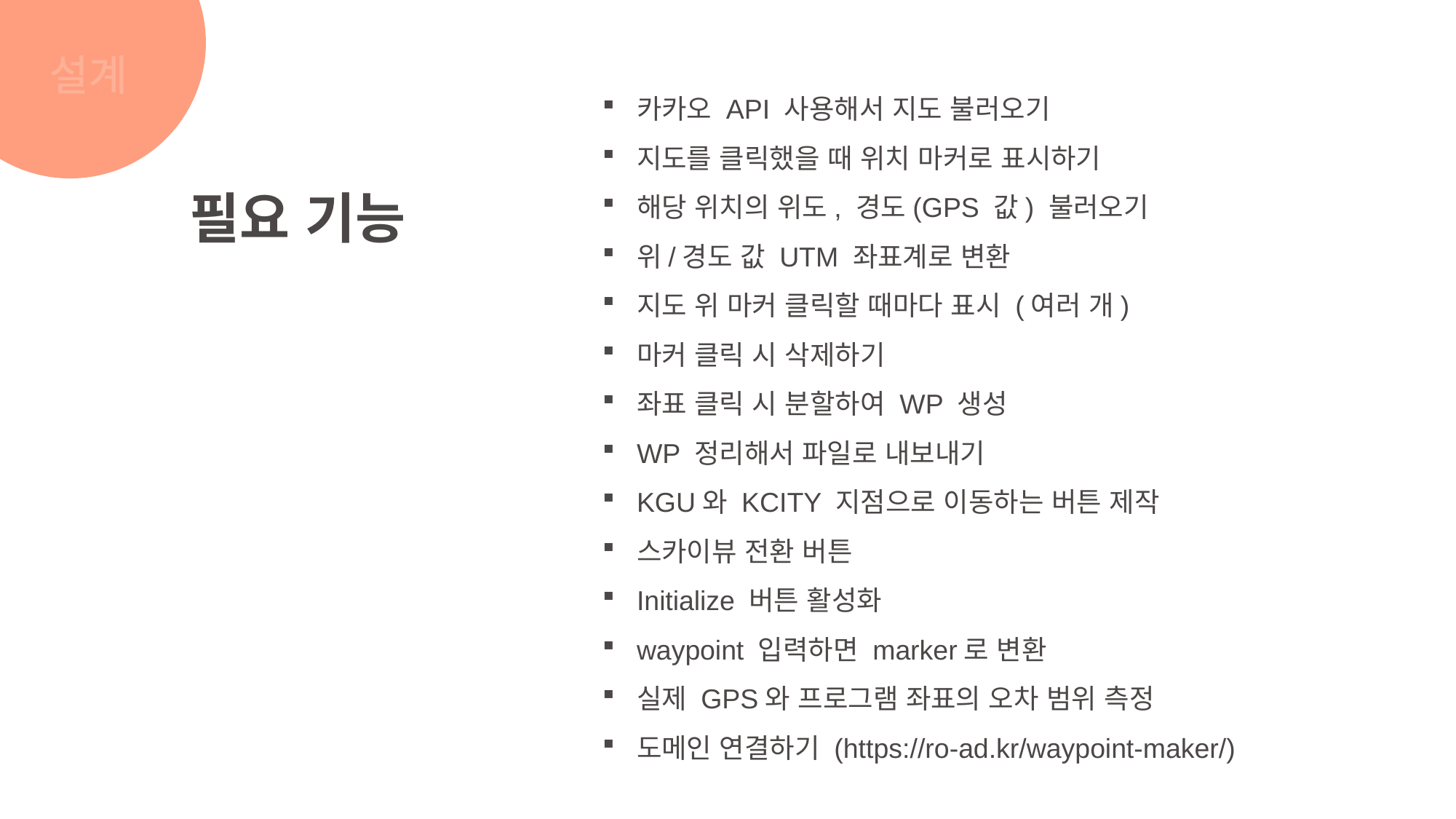

설계
카카오 API 사용해서 지도 불러오기
지도를 클릭했을 때 위치 마커로 표시하기
해당 위치의 위도, 경도(GPS 값) 불러오기
위/경도 값 UTM 좌표계로 변환
지도 위 마커 클릭할 때마다 표시 (여러 개)
마커 클릭 시 삭제하기
좌표 클릭 시 분할하여 WP 생성
WP 정리해서 파일로 내보내기
KGU와 KCITY 지점으로 이동하는 버튼 제작
스카이뷰 전환 버튼
Initialize 버튼 활성화
waypoint 입력하면 marker로 변환
실제 GPS와 프로그램 좌표의 오차 범위 측정
도메인 연결하기 (https://ro-ad.kr/waypoint-maker/)
필요 기능